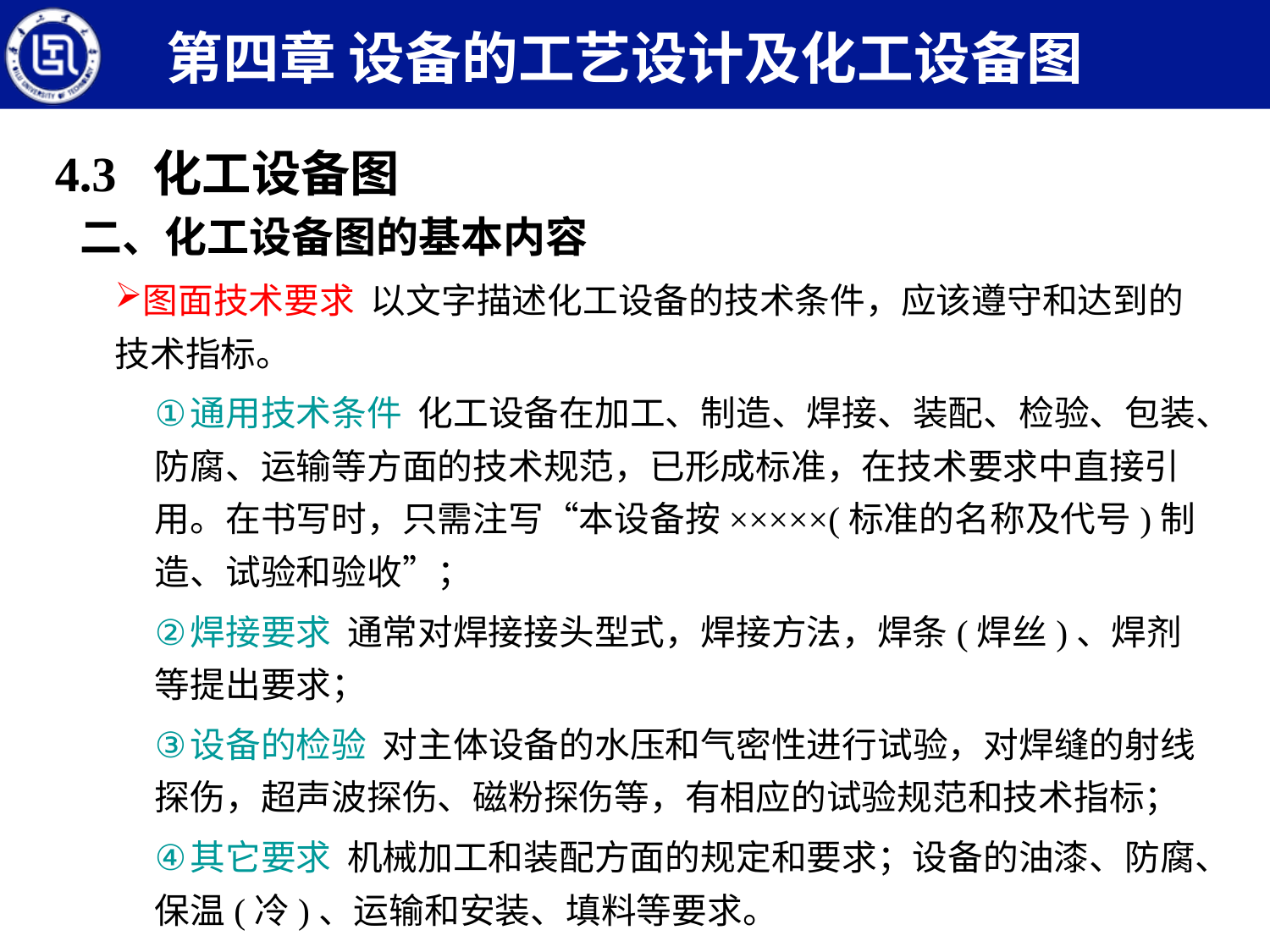

第四章 设备的工艺设计及化工设备图
4.3  化工设备图
二、化工设备图的基本内容
图面技术要求  以文字描述化工设备的技术条件，应该遵守和达到的技术指标。
通用技术条件  化工设备在加工、制造、焊接、装配、检验、包装、防腐、运输等方面的技术规范，已形成标准，在技术要求中直接引用。在书写时，只需注写“本设备按×××××(标准的名称及代号)制造、试验和验收”；
焊接要求  通常对焊接接头型式，焊接方法，焊条(焊丝)、焊剂等提出要求；
设备的检验  对主体设备的水压和气密性进行试验，对焊缝的射线探伤，超声波探伤、磁粉探伤等，有相应的试验规范和技术指标；
其它要求  机械加工和装配方面的规定和要求；设备的油漆、防腐、保温(冷)、运输和安装、填料等要求。